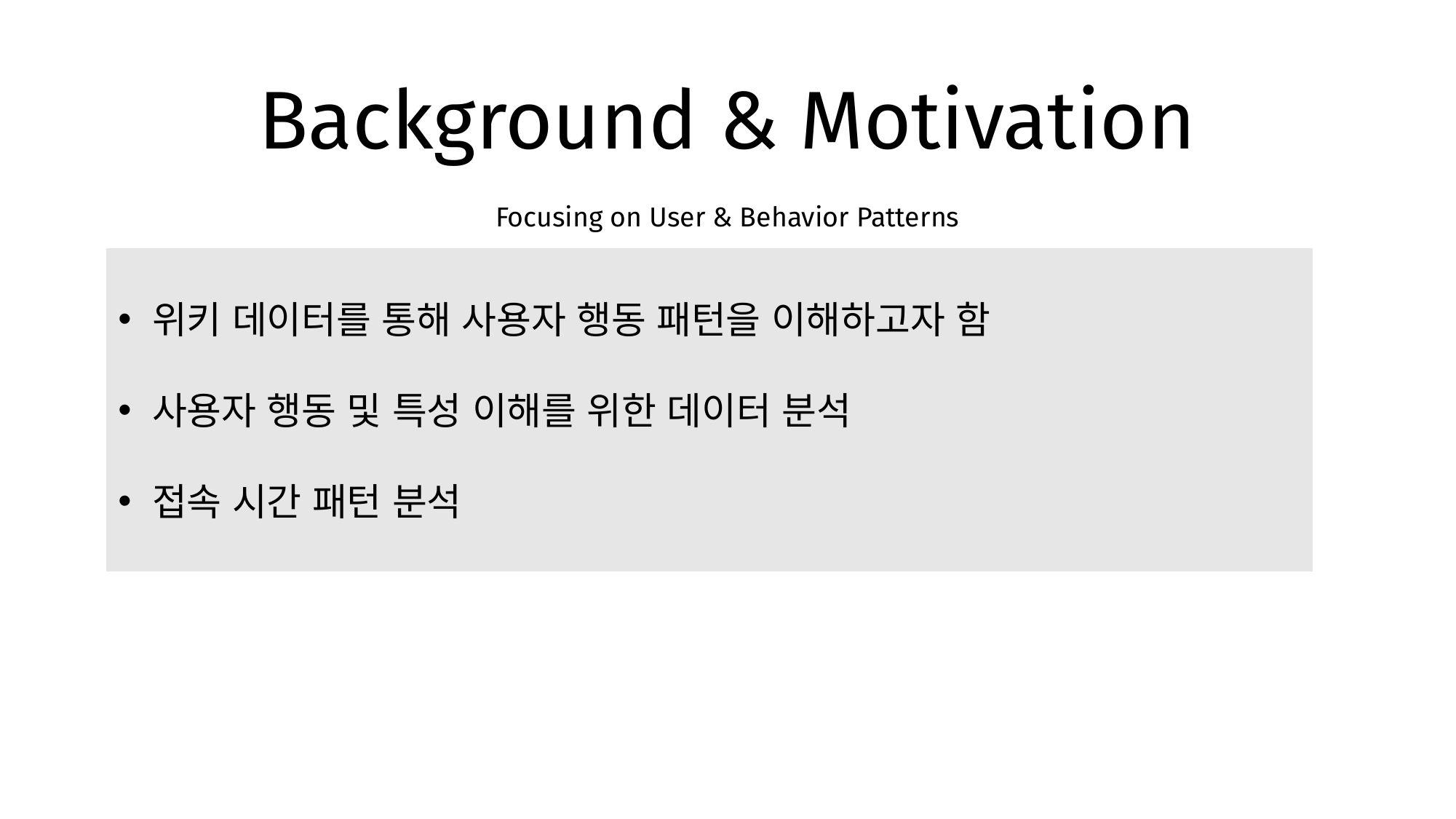

# Background & Motivation

Focusing on User & Behavior Patterns
위키 데이터를 통해 사용자 행동 패턴을 이해하고자 함
사용자 행동 및 특성 이해를 위한 데이터 분석

접속 시간 패턴 분석